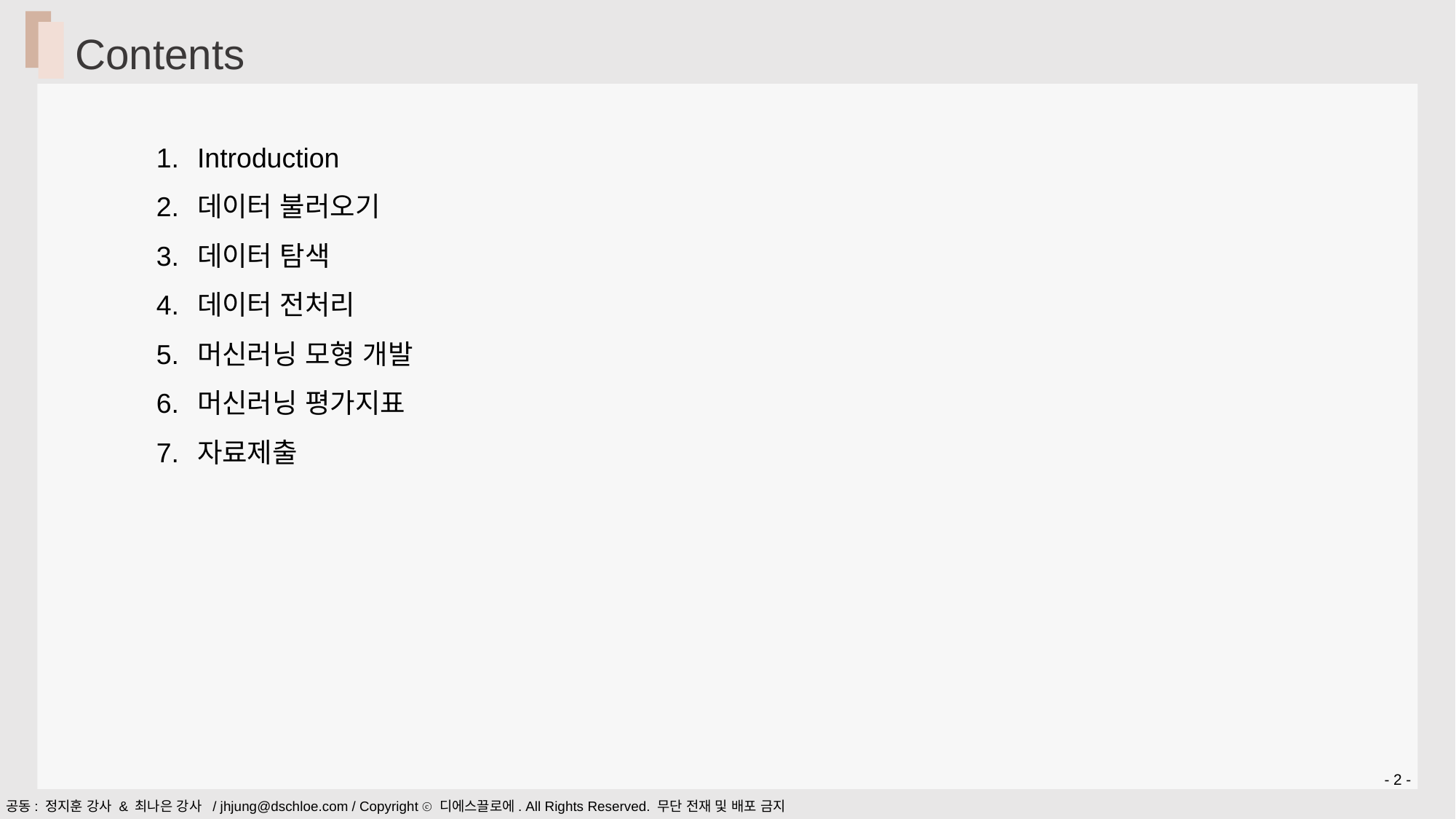

Contents
Introduction
데이터 불러오기
데이터 탐색
데이터 전처리
머신러닝 모형 개발
머신러닝 평가지표
자료제출

- 2 -